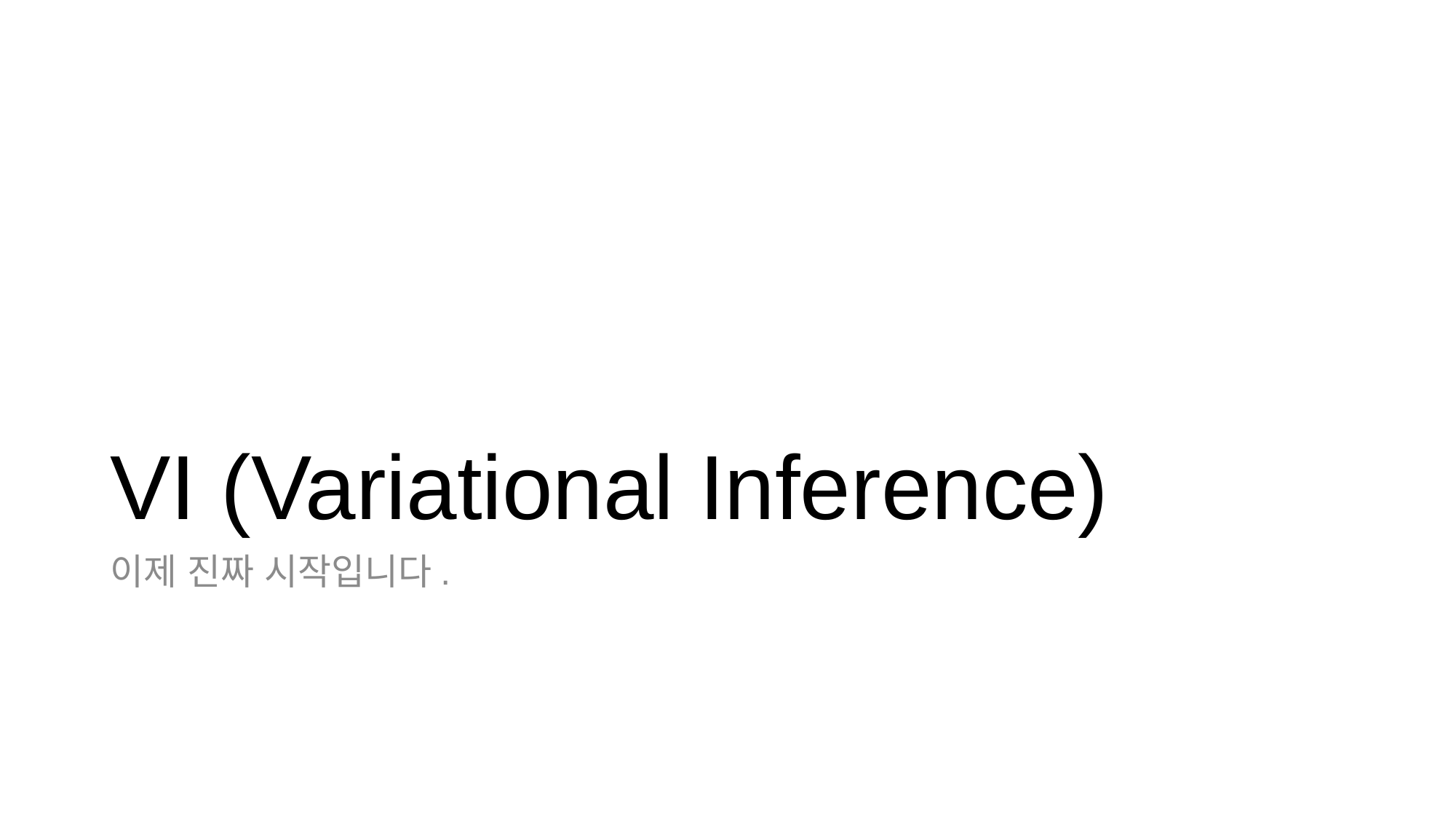

# VI (Variational Inference)
이제 진짜 시작입니다.